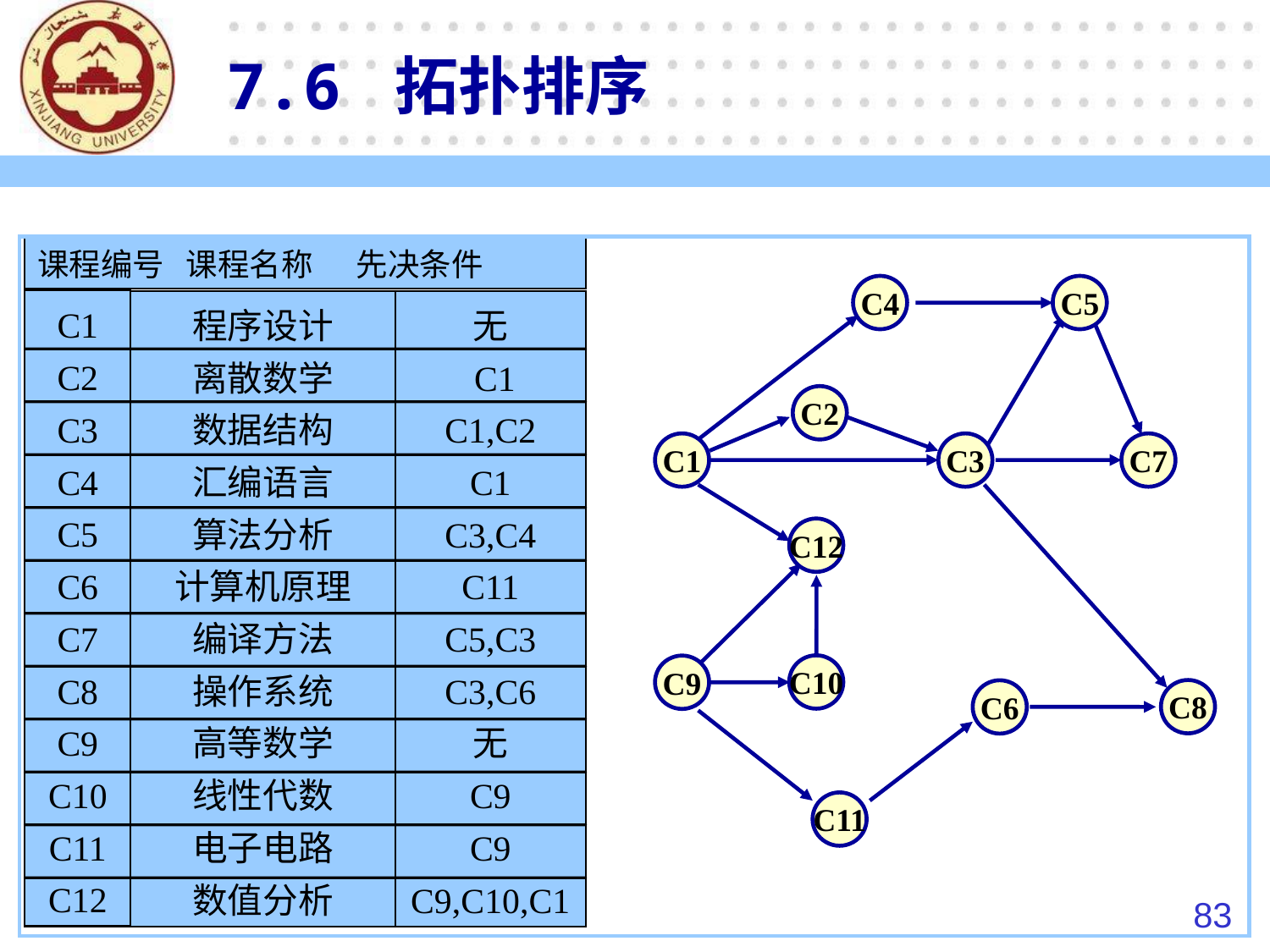

7.6 拓扑排序

课程编号   课程名称      先决条件
C1
C2
C3
C4
C5
C6
C7
C8
C9
C10
C11
C12
程序设计
离散数学
数据结构
汇编语言
算法分析
计算机原理
编译方法
操作系统
高等数学
线性代数
电子电路
数值分析
无
 C1
C1,C2
C1
C3,C4
C11
C5,C3
C3,C6
无
C9
C9
C9,C10,C1

C4
C5
C2
C1
C3
C7
C12
C10
C9
C8
C6
C11

83